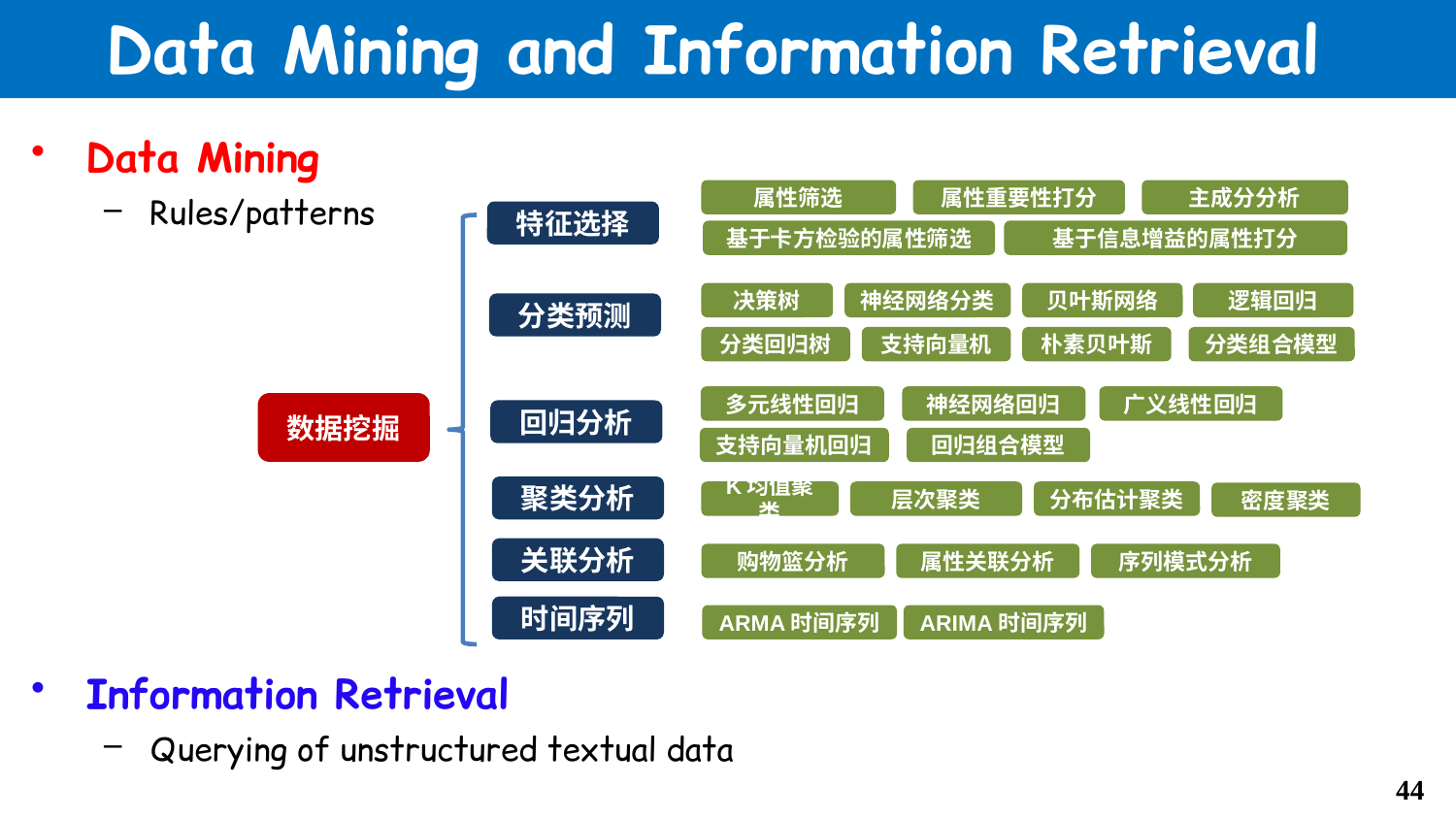

# Data Mining and Information Retrieval
Data Mining
Rules/patterns

Information Retrieval
Querying of unstructured textual data

属性筛选
属性重要性打分
主成分分析
特征选择

基于信息增益的属性打分
基于卡方检验的属性筛选
决策树
神经网络分类
贝叶斯网络
逻辑回归
分类预测
分类回归树
支持向量机
朴素贝叶斯
分类组合模型
多元线性回归
神经网络回归
广义线性回归
数据挖掘
回归分析
支持向量机回归
回归组合模型
聚类分析
K均值聚类
层次聚类
分布估计聚类
密度聚类
关联分析
购物篮分析
属性关联分析
序列模式分析
时间序列
ARMA时间序列
ARIMA时间序列